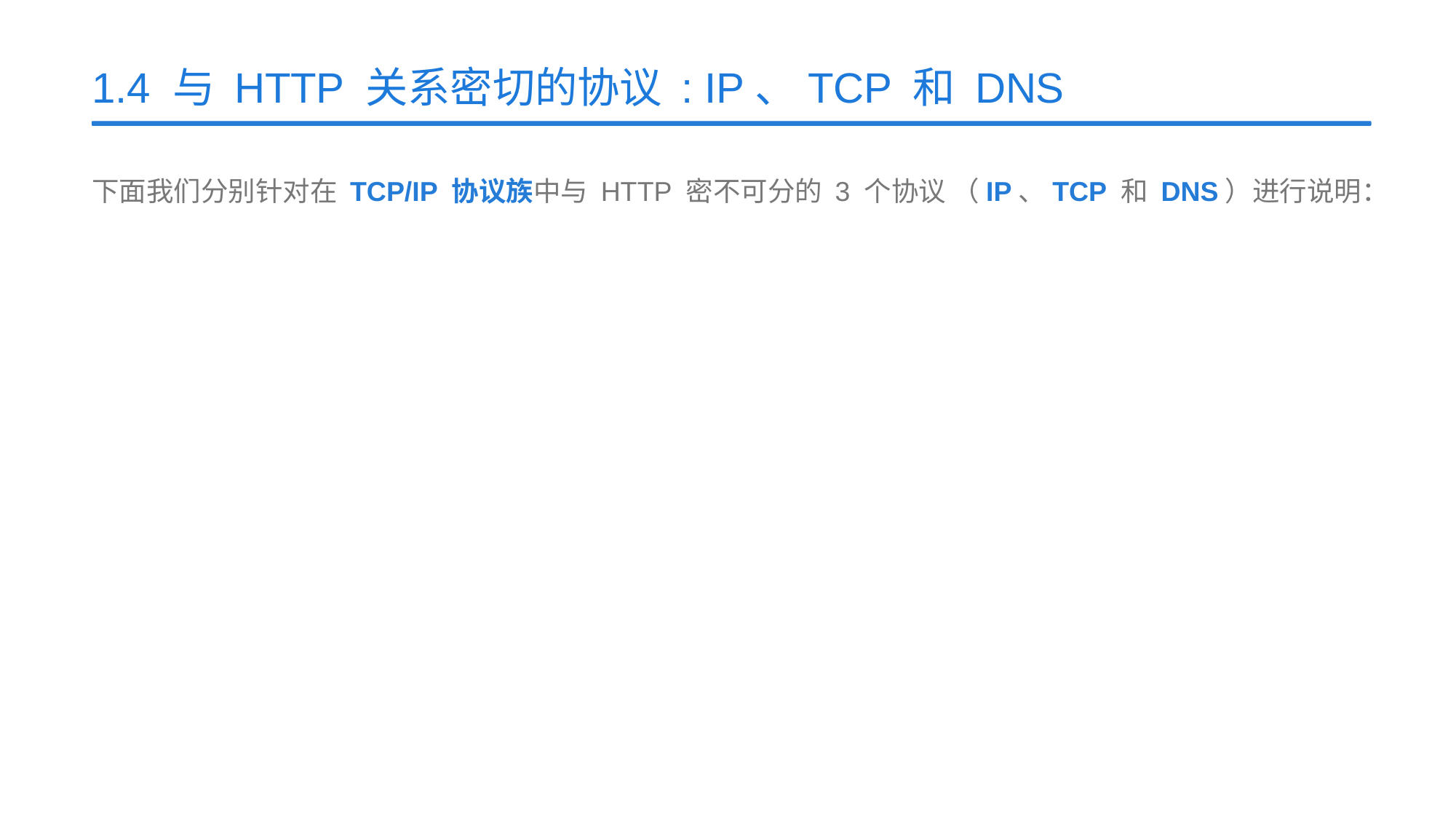

1.4 与 HTTP 关系密切的协议 : IP、TCP 和 DNS

下面我们分别针对在 TCP/IP 协议族中与 HTTP 密不可分的 3 个协议 （IP、TCP 和 DNS）进行说明：
12